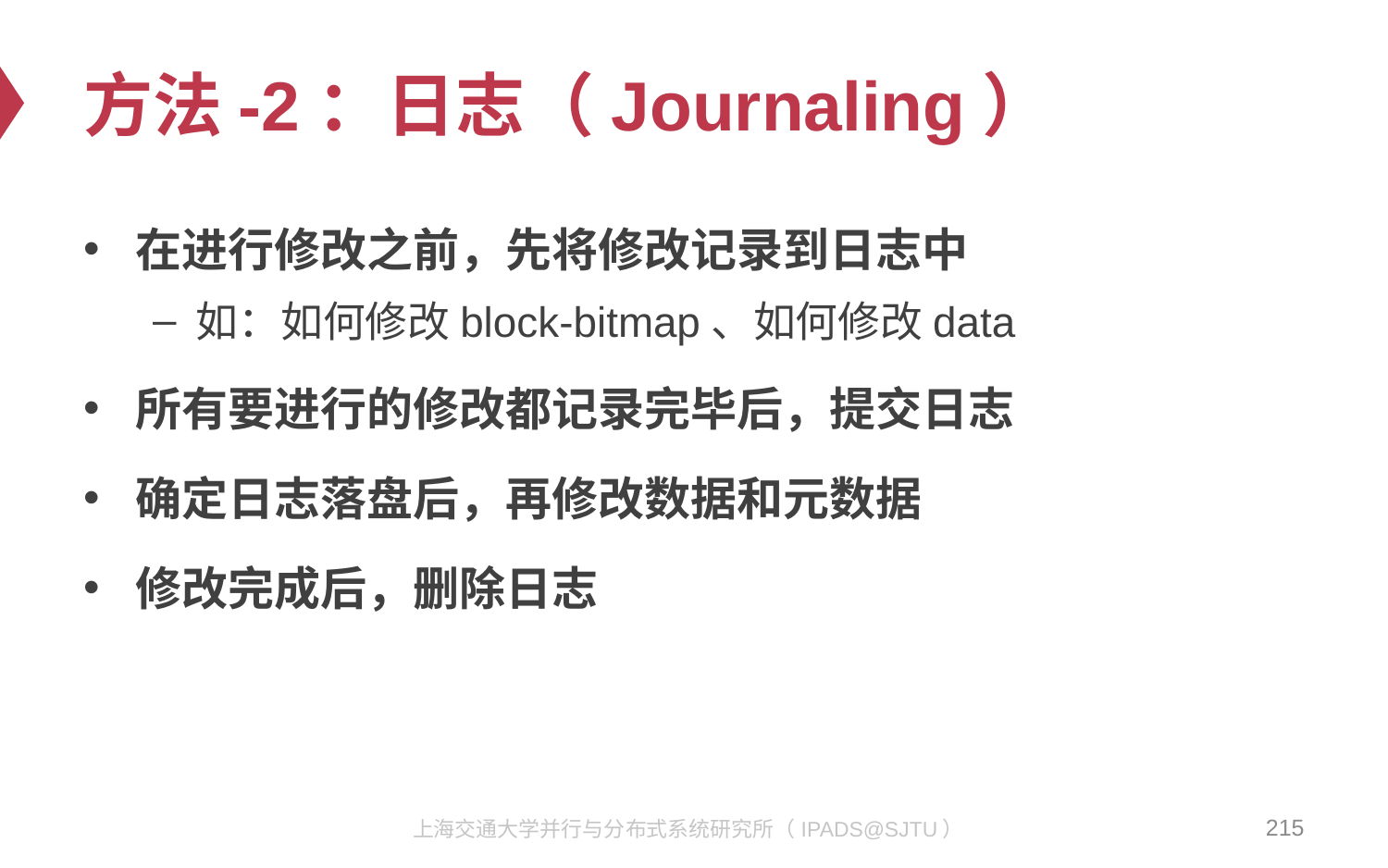

# 方法-2：日志（Journaling）
在进行修改之前，先将修改记录到日志中
如：如何修改block-bitmap、如何修改data
所有要进行的修改都记录完毕后，提交日志
确定日志落盘后，再修改数据和元数据
修改完成后，删除日志
215
上海交通大学并行与分布式系统研究所（IPADS@SJTU）